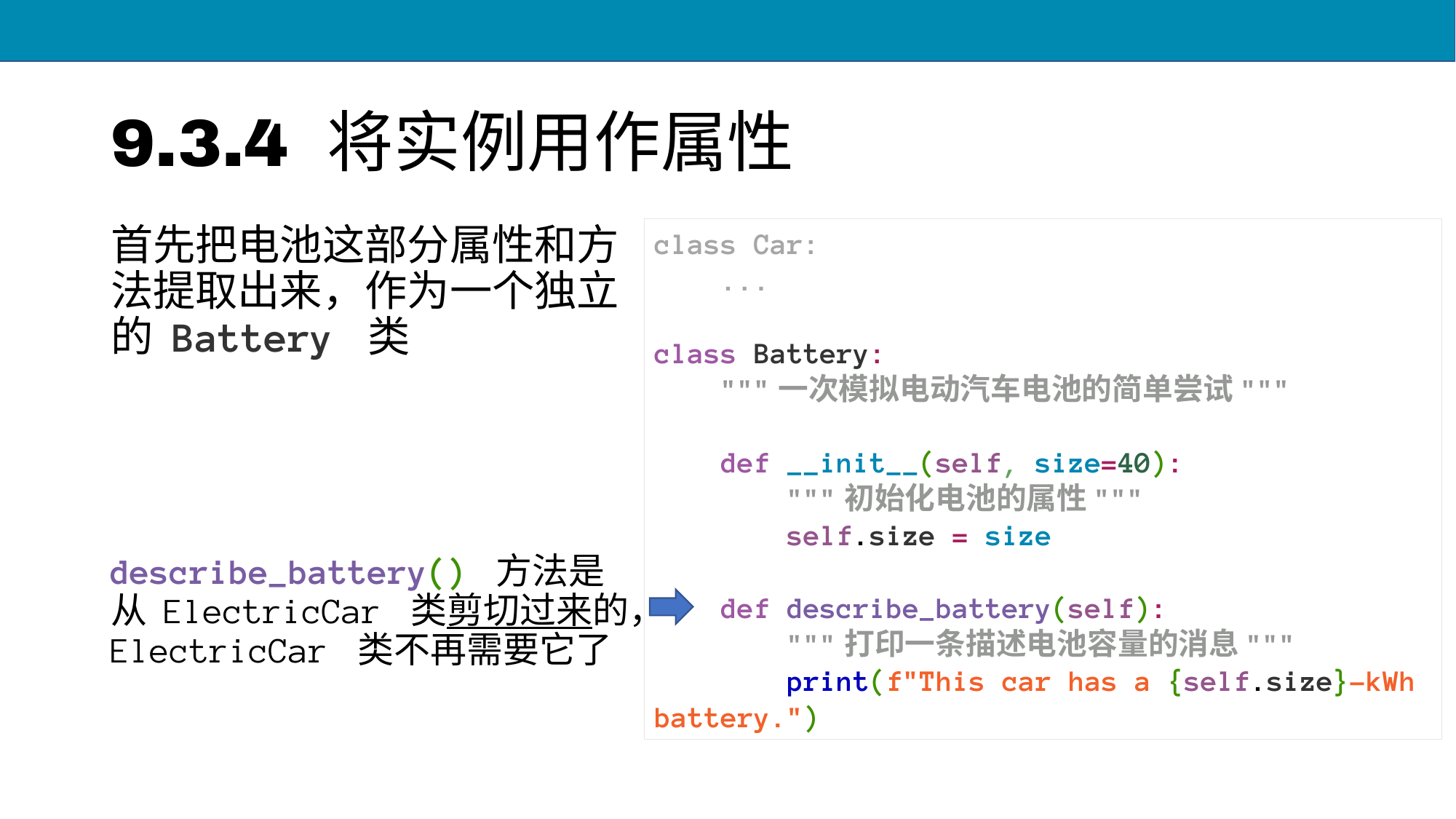

# 9.3.4 将实例用作属性
首先把电池这部分属性和方法提取出来，作为一个独立的 Battery 类

describe_battery() 方法是 从 ElectricCar 类剪切过来的，ElectricCar 类不再需要它了
class Car:
    ...
class Battery:
    """一次模拟电动汽车电池的简单尝试"""
    def __init__(self, size=40):
        """初始化电池的属性"""
        self.size = size
    def describe_battery(self):
        """打印一条描述电池容量的消息"""
        print(f"This car has a {self.size}-kWh battery.")